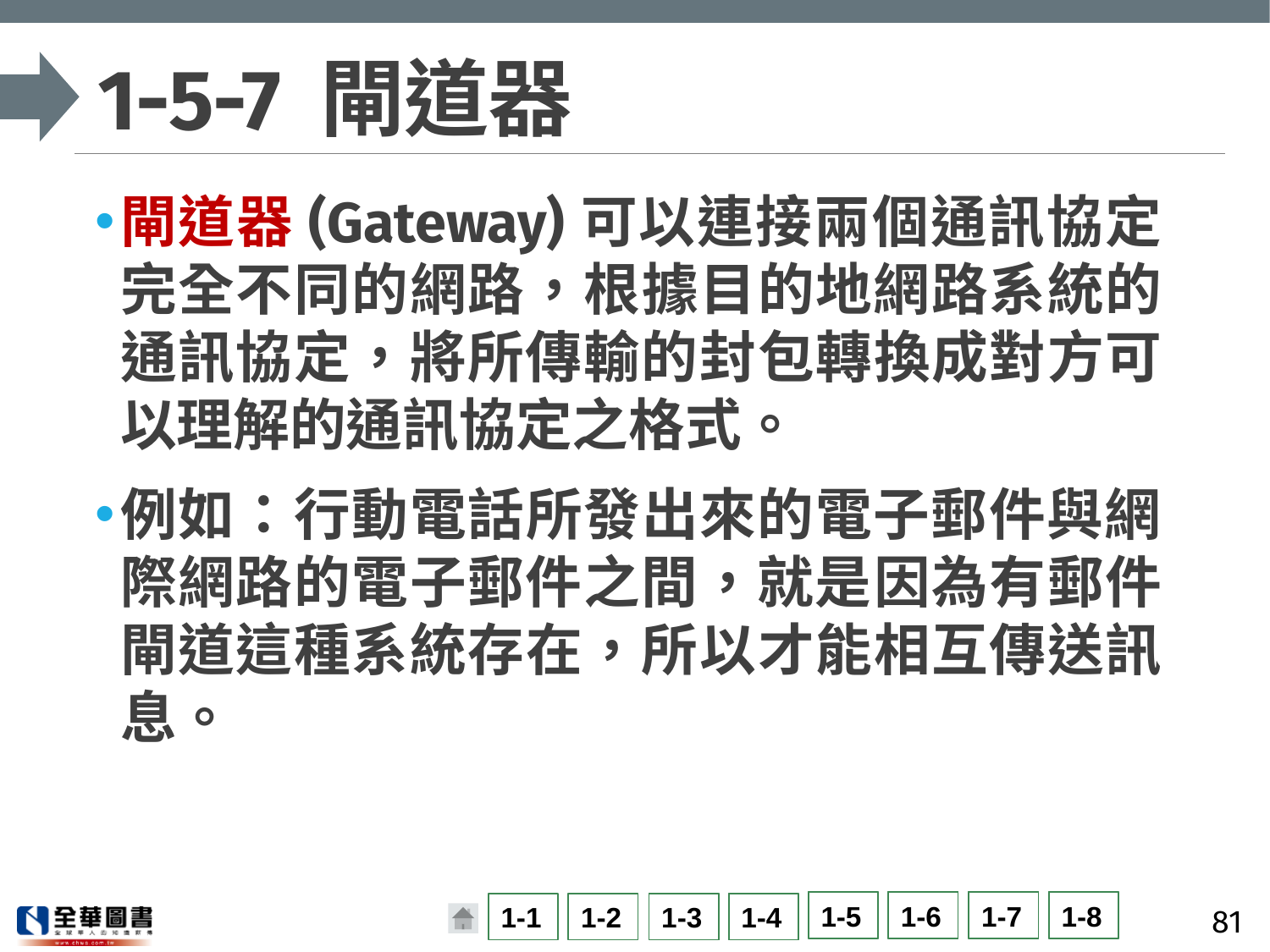

# 1-5-7 閘道器
閘道器(Gateway)可以連接兩個通訊協定完全不同的網路，根據目的地網路系統的通訊協定，將所傳輸的封包轉換成對方可以理解的通訊協定之格式。
例如：行動電話所發出來的電子郵件與網際網路的電子郵件之間，就是因為有郵件閘道這種系統存在，所以才能相互傳送訊息。

81